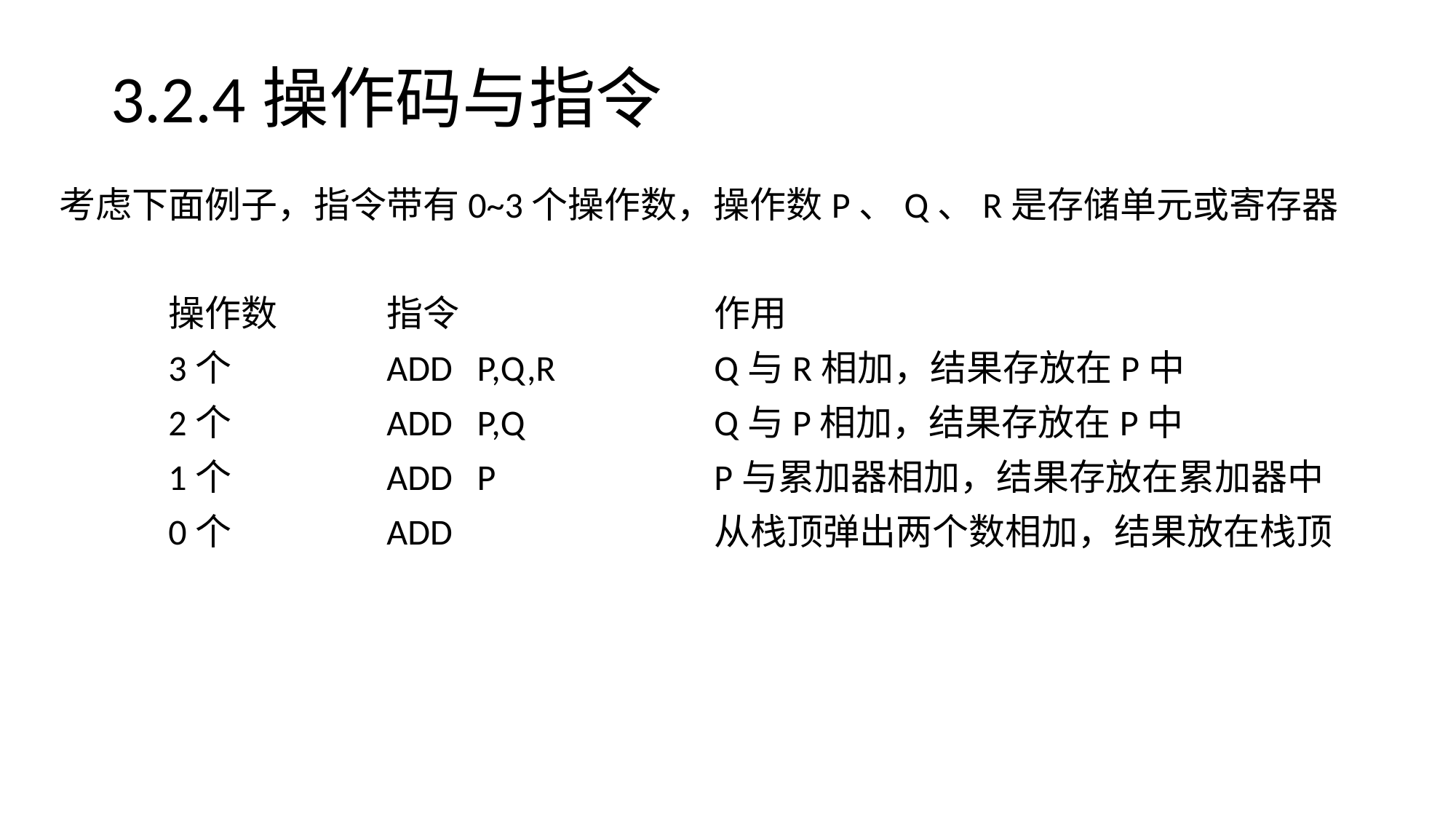

# 3.2.4操作码与指令
考虑下面例子，指令带有0~3个操作数，操作数P、Q、R是存储单元或寄存器

	操作数	指令			作用
	3个		ADD   P,Q,R		Q与R相加，结果存放在P中
	2个		ADD   P,Q		Q与P相加，结果存放在P中
	1个		ADD   P		P与累加器相加，结果存放在累加器中
	0个		ADD			从栈顶弹出两个数相加，结果放在栈顶